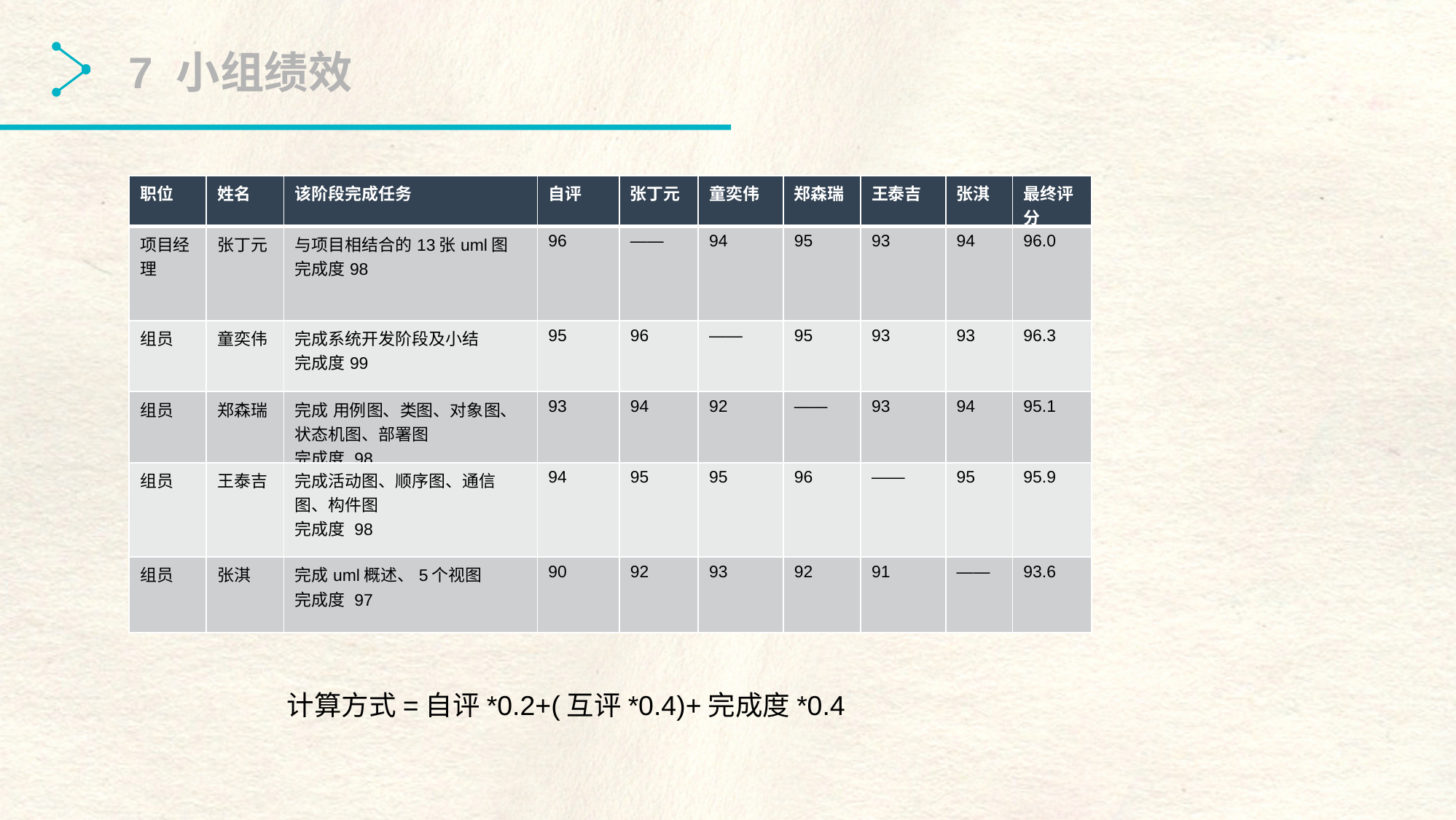

7 小组绩效

| 职位 | 姓名 | 该阶段完成任务 | 自评 | 张丁元 | 童奕伟 | 郑森瑞 | 王泰吉 | 张淇 | 最终评分 |
| --- | --- | --- | --- | --- | --- | --- | --- | --- | --- |
| 项目经理 | 张丁元 | 与项目相结合的13张uml图 完成度98 | 96 | —— | 94 | 95 | 93 | 94 | 96.0 |
| 组员 | 童奕伟 | 完成系统开发阶段及小结 完成度99 | 95 | 96 | —— | 95 | 93 | 93 | 96.3 |
| 组员 | 郑森瑞 | 完成 用例图、类图、对象图、状态机图、部署图 完成度 98 | 93 | 94 | 92 | —— | 93 | 94 | 95.1 |
| 组员 | 王泰吉 | 完成活动图、顺序图、通信图、构件图 完成度 98 | 94 | 95 | 95 | 96 | —— | 95 | 95.9 |
| 组员 | 张淇 | 完成uml概述、5个视图 完成度 97 | 90 | 92 | 93 | 92 | 91 | —— | 93.6 |
计算方式=自评*0.2+(互评*0.4)+完成度*0.4